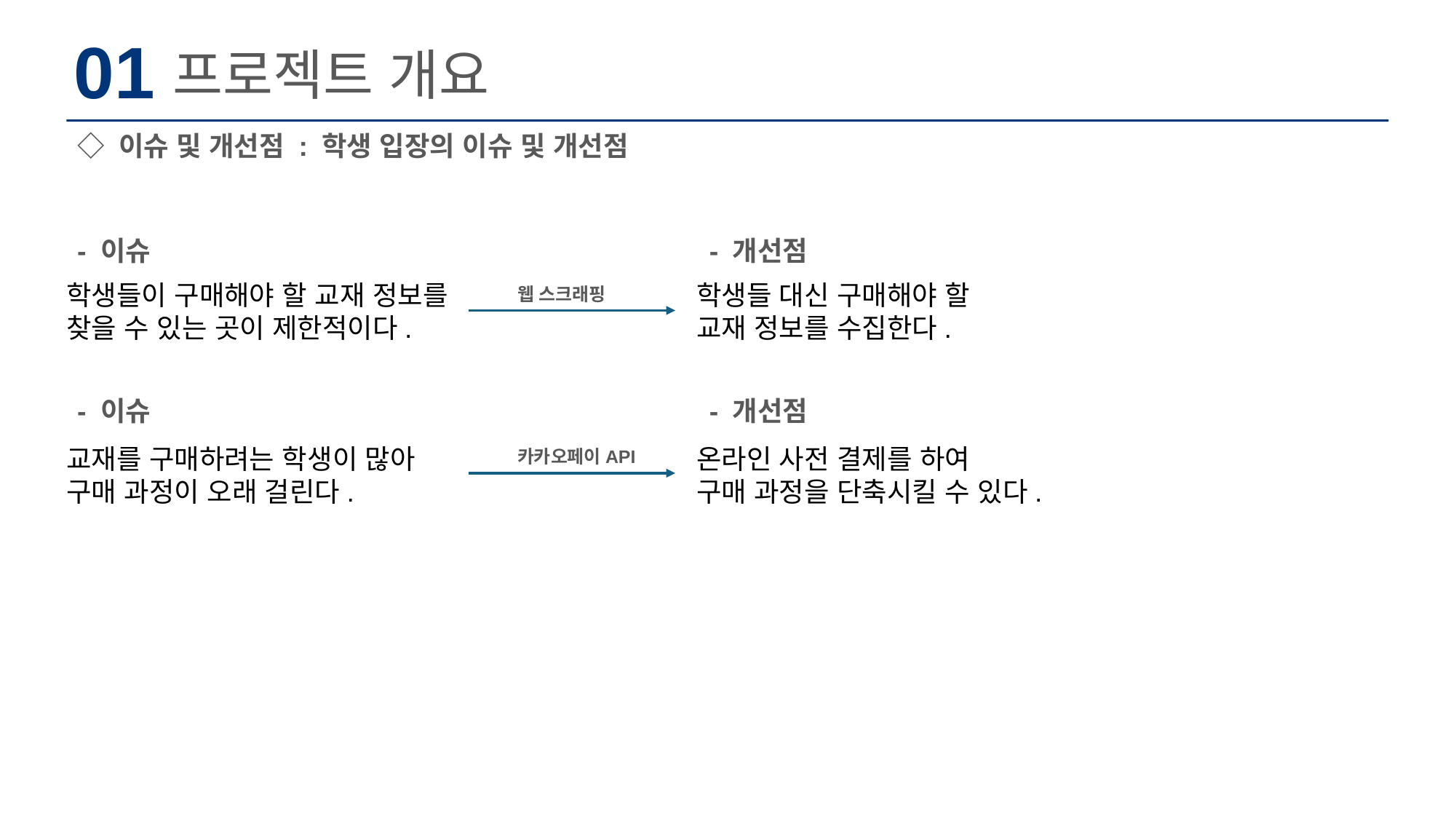

01
프로젝트 개요

◇ 이슈 및 개선점 : 학생 입장의 이슈 및 개선점
- 이슈
- 개선점
학생들이 구매해야 할 교재 정보를
찾을 수 있는 곳이 제한적이다.

교재를 구매하려는 학생이 많아
구매 과정이 오래 걸린다.

학생들 대신 구매해야 할
교재 정보를 수집한다.

온라인 사전 결제를 하여
구매 과정을 단축시킬 수 있다.

웹 스크래핑
- 이슈
- 개선점
카카오페이API